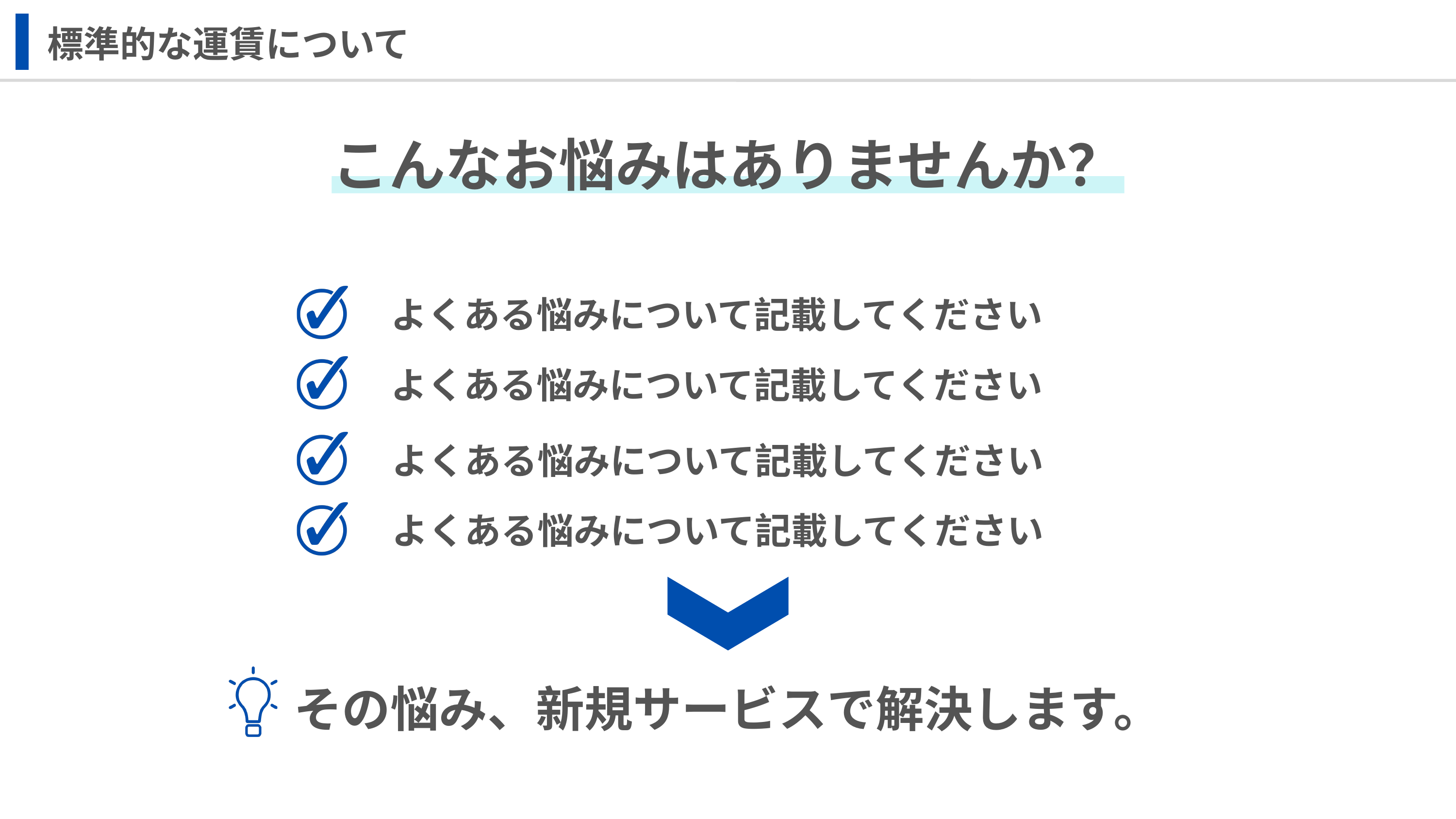

標準的な運賃について

こんなお悩みはありませんか？

よくある悩みについて記載してください

よくある悩みについて記載してください

よくある悩みについて記載してください

よくある悩みについて記載してください

その悩み、新規サービスで解決します。